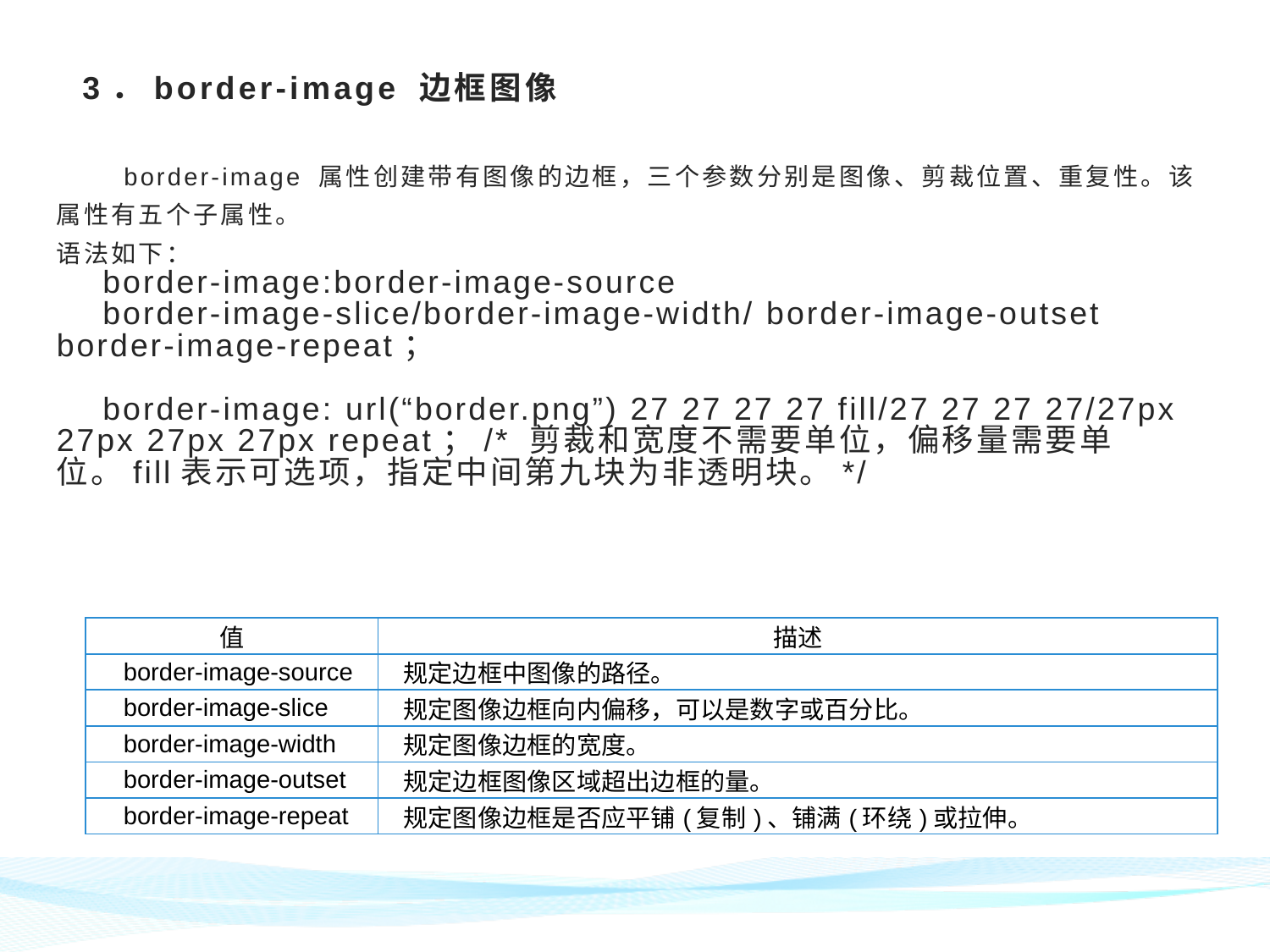

# 3．border-image 边框图像
       border-image 属性创建带有图像的边框，三个参数分别是图像、剪裁位置、重复性。该属性有五个子属性。
语法如下：
    border-image:border-image-source
    border-image-slice/border-image-width/ border-image-outset border-image-repeat；

    border-image: url(“border.png”) 27 27 27 27 fill/27 27 27 27/27px 27px 27px 27px repeat；/* 剪裁和宽度不需要单位，偏移量需要单位。fill表示可选项，指定中间第九块为非透明块。*/

| 值 | 描述 |
| --- | --- |
| border-image-source | 规定边框中图像的路径。 |
| border-image-slice | 规定图像边框向内偏移，可以是数字或百分比。 |
| border-image-width | 规定图像边框的宽度。 |
| border-image-outset | 规定边框图像区域超出边框的量。 |
| border-image-repeat | 规定图像边框是否应平铺(复制)、铺满(环绕)或拉伸。 |